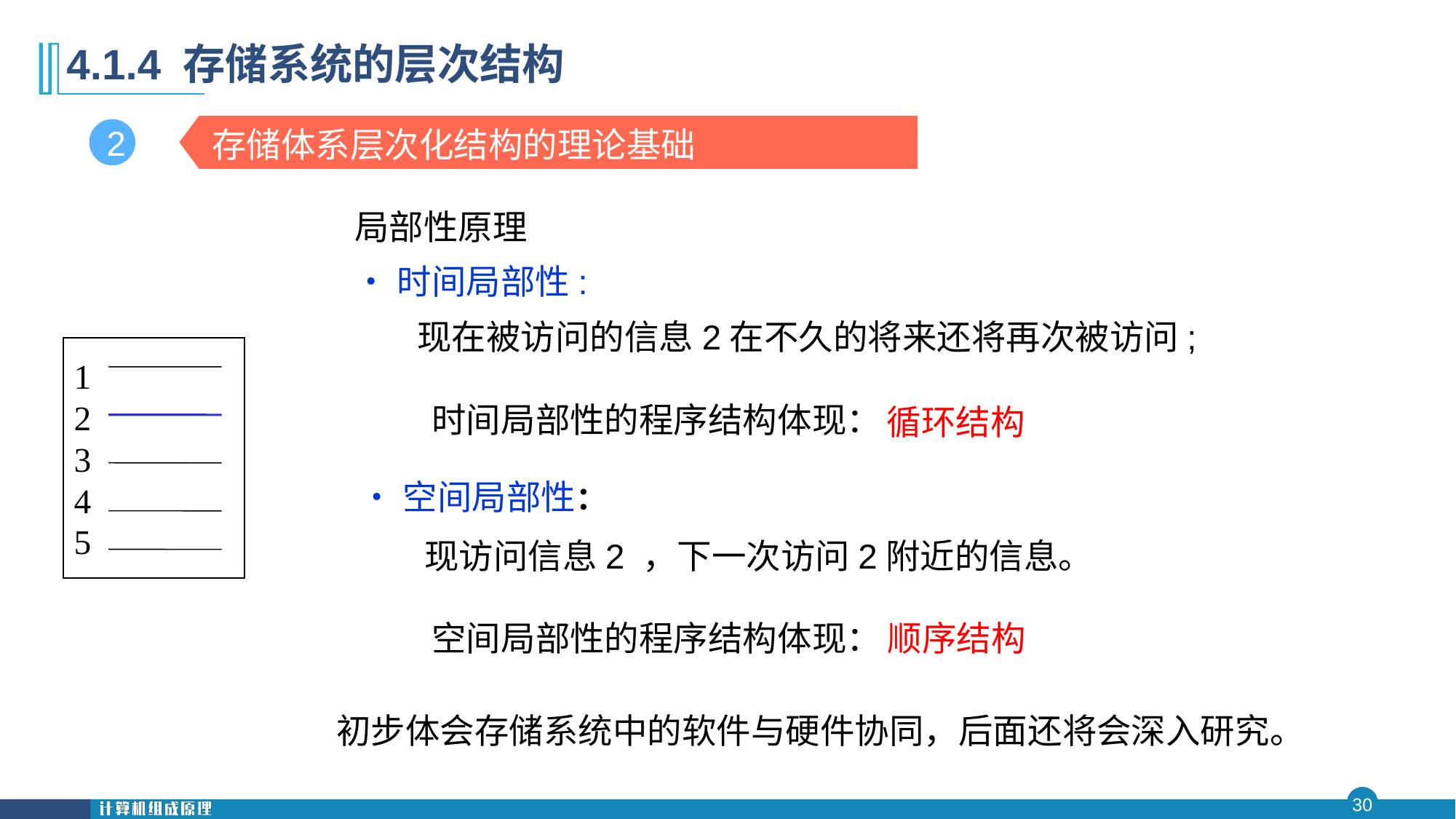

第三章
# 4.1.4 存储系统的层次结构

存储体系层次化结构的理论基础
2
局部性原理
•时间局部性:
       现在被访问的信息2在不久的将来还将再次被访问;

1
2
3
4
5

循环结构
时间局部性的程序结构体现：
•空间局部性：
        现访问信息2 ，下一次访问2附近的信息。
 顺序结构
空间局部性的程序结构体现：
初步体会存储系统中的软件与硬件协同，后面还将会深入研究。